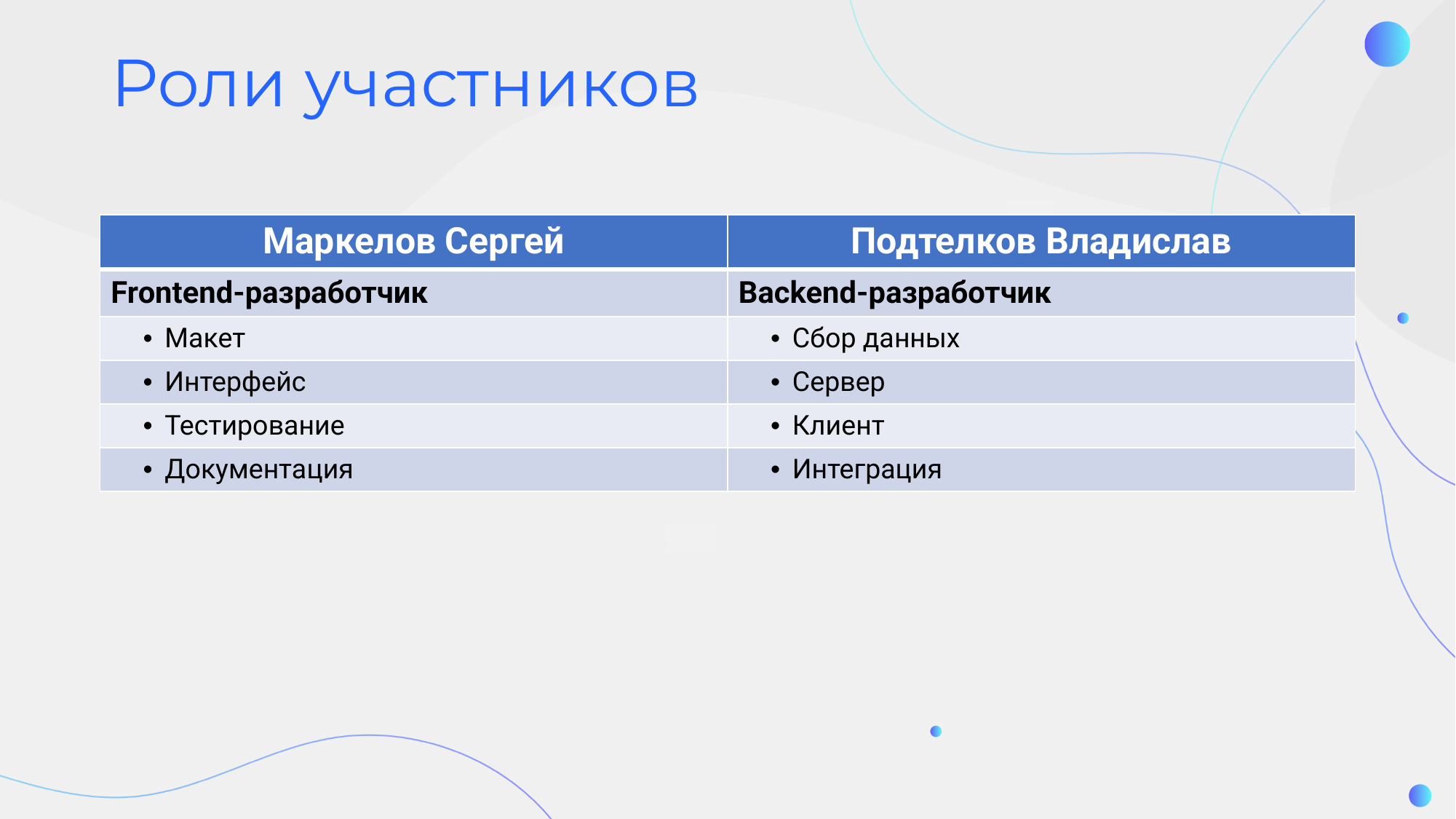

Роли участников

| Маркелов Сергей | Подтелков Владислав |
| --- | --- |
| Frontend-разработчик | Backend-разработчик |
| Макет | Сбор данных |
| Интерфейс | Сервер |
| Тестирование | Клиент |
| Документация | Интеграция |

PPT模板 http://www.1ppt.com/moban/